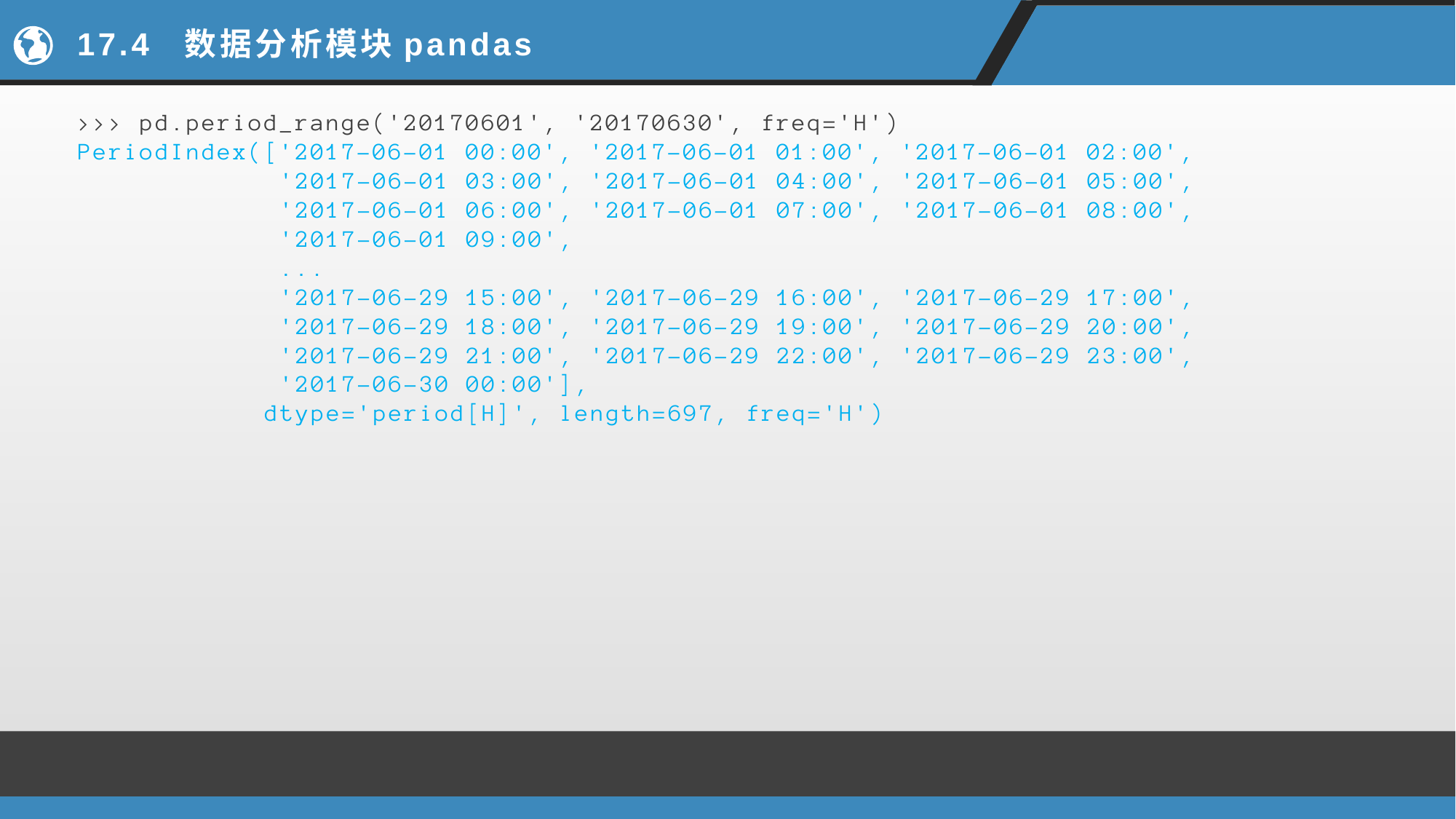

# 17.4  数据分析模块pandas

>>> pd.period_range('20170601', '20170630', freq='H')
PeriodIndex(['2017-06-01 00:00', '2017-06-01 01:00', '2017-06-01 02:00',
             '2017-06-01 03:00', '2017-06-01 04:00', '2017-06-01 05:00',
             '2017-06-01 06:00', '2017-06-01 07:00', '2017-06-01 08:00',
             '2017-06-01 09:00',
             ...
             '2017-06-29 15:00', '2017-06-29 16:00', '2017-06-29 17:00',
             '2017-06-29 18:00', '2017-06-29 19:00', '2017-06-29 20:00',
             '2017-06-29 21:00', '2017-06-29 22:00', '2017-06-29 23:00',
             '2017-06-30 00:00'],
            dtype='period[H]', length=697, freq='H')